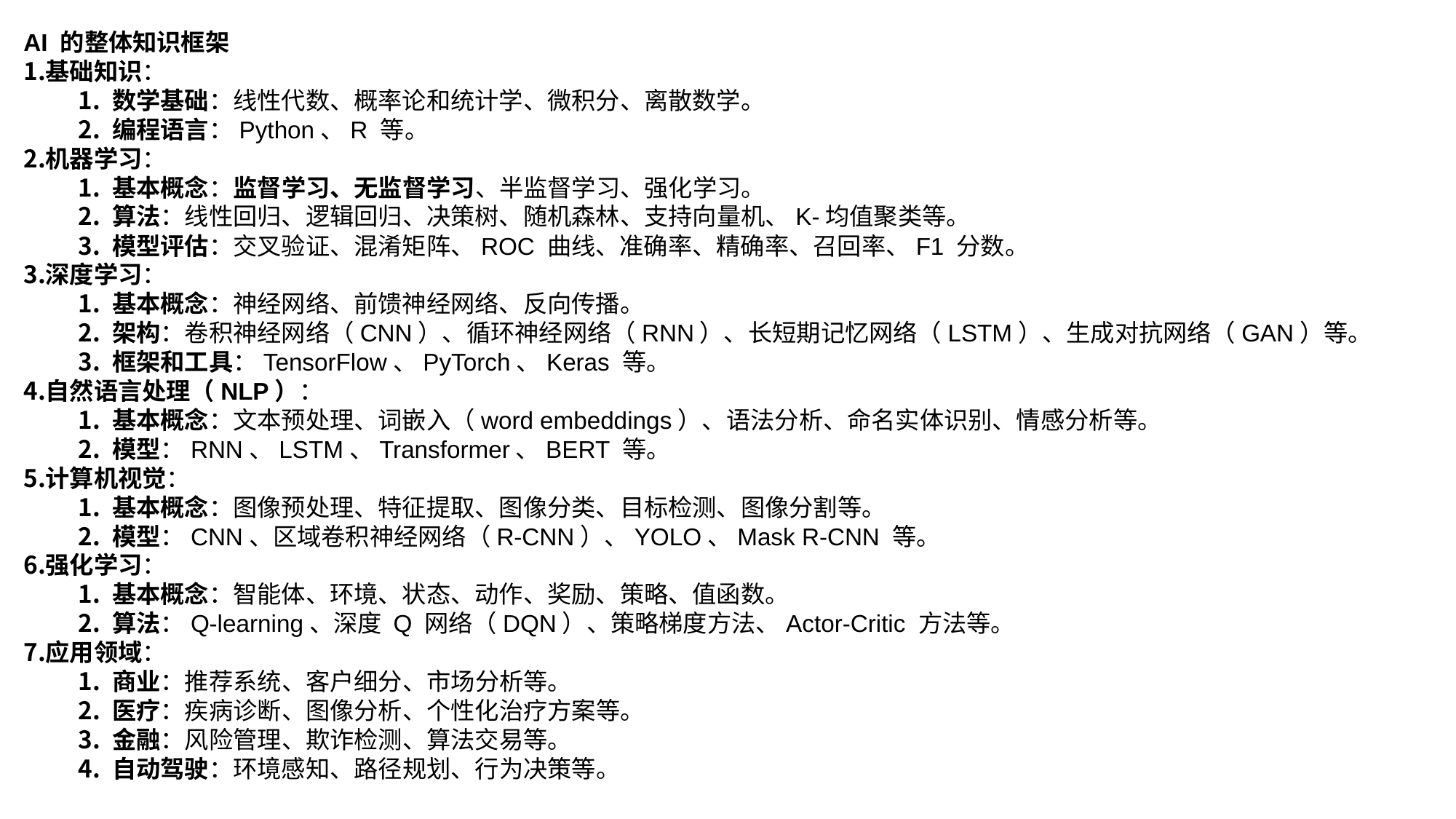

AI 的整体知识框架
基础知识：
数学基础：线性代数、概率论和统计学、微积分、离散数学。
编程语言：Python、R 等。
机器学习：
基本概念：监督学习、无监督学习、半监督学习、强化学习。
算法：线性回归、逻辑回归、决策树、随机森林、支持向量机、K-均值聚类等。
模型评估：交叉验证、混淆矩阵、ROC 曲线、准确率、精确率、召回率、F1 分数。
深度学习：
基本概念：神经网络、前馈神经网络、反向传播。
架构：卷积神经网络（CNN）、循环神经网络（RNN）、长短期记忆网络（LSTM）、生成对抗网络（GAN）等。
框架和工具：TensorFlow、PyTorch、Keras 等。
自然语言处理（NLP）：
基本概念：文本预处理、词嵌入（word embeddings）、语法分析、命名实体识别、情感分析等。
模型：RNN、LSTM、Transformer、BERT 等。
计算机视觉：
基本概念：图像预处理、特征提取、图像分类、目标检测、图像分割等。
模型：CNN、区域卷积神经网络（R-CNN）、YOLO、Mask R-CNN 等。
强化学习：
基本概念：智能体、环境、状态、动作、奖励、策略、值函数。
算法：Q-learning、深度 Q 网络（DQN）、策略梯度方法、Actor-Critic 方法等。
应用领域：
商业：推荐系统、客户细分、市场分析等。
医疗：疾病诊断、图像分析、个性化治疗方案等。
金融：风险管理、欺诈检测、算法交易等。
自动驾驶：环境感知、路径规划、行为决策等。